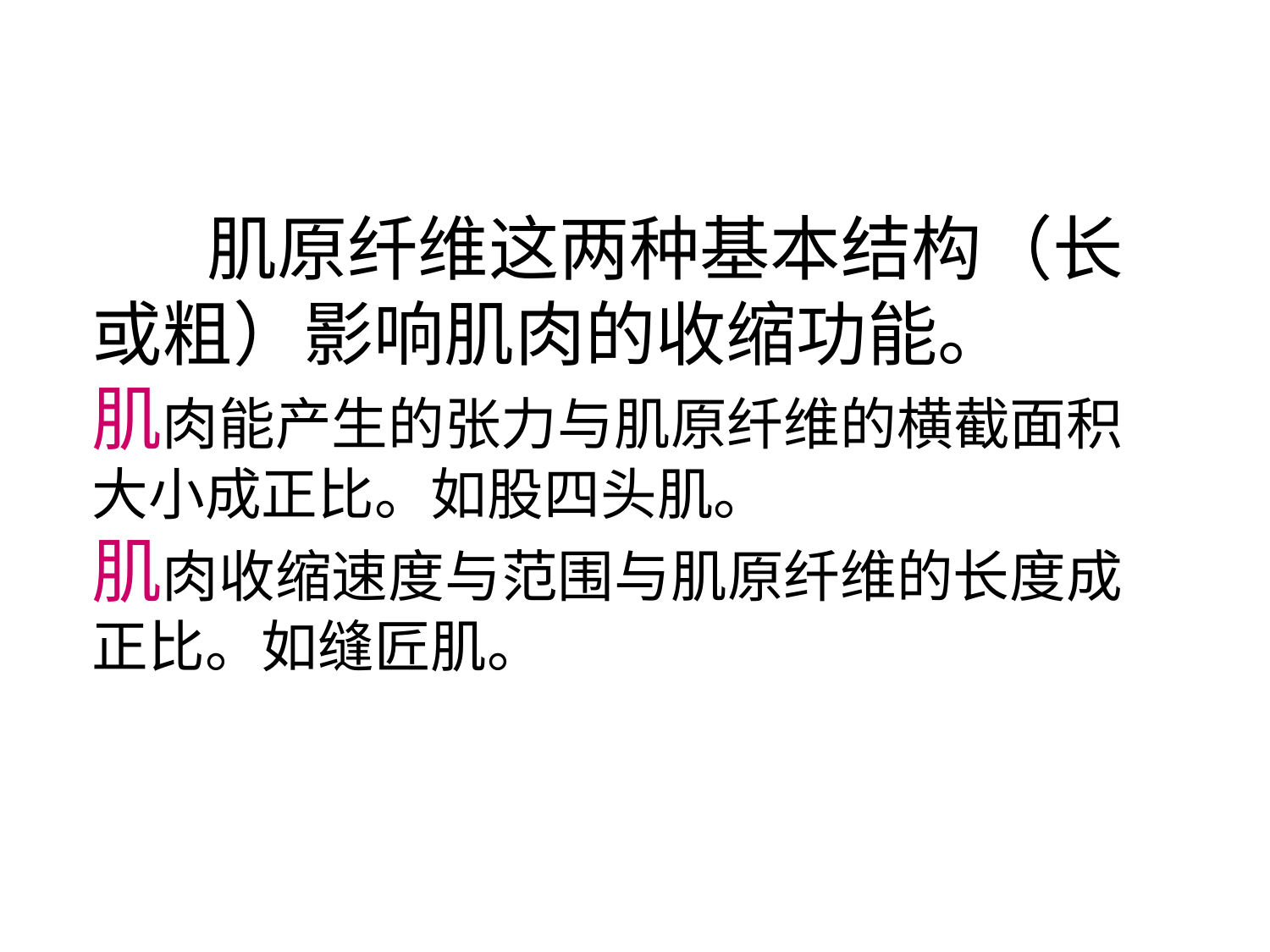

肌原纤维这两种基本结构（长或粗）影响肌肉的收缩功能。
肌肉能产生的张力与肌原纤维的横截面积大小成正比。如股四头肌。
肌肉收缩速度与范围与肌原纤维的长度成正比。如缝匠肌。